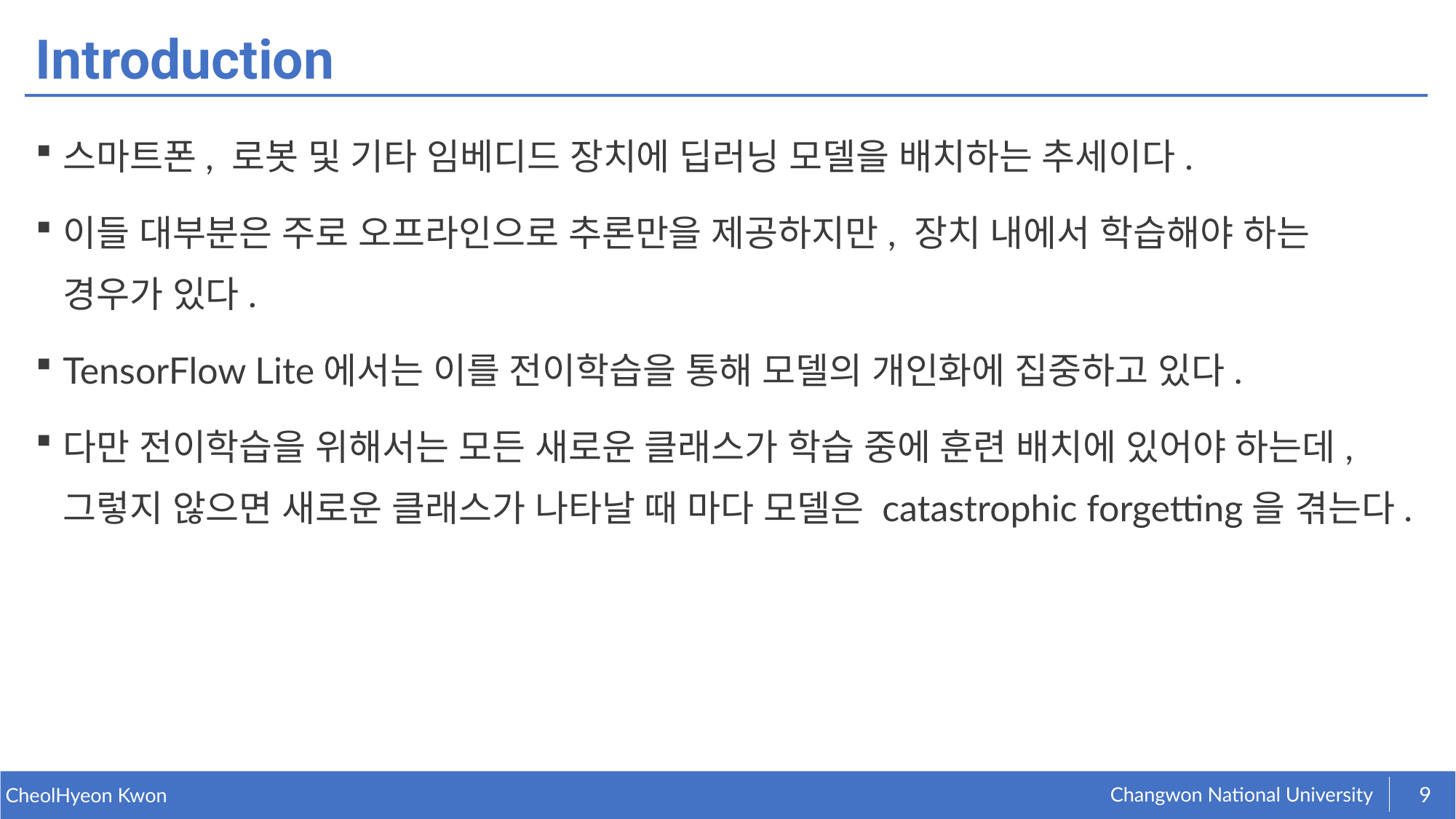

# Introduction
스마트폰, 로봇 및 기타 임베디드 장치에 딥러닝 모델을 배치하는 추세이다.
이들 대부분은 주로 오프라인으로 추론만을 제공하지만, 장치 내에서 학습해야 하는 경우가 있다.
TensorFlow Lite에서는 이를 전이학습을 통해 모델의 개인화에 집중하고 있다.
다만 전이학습을 위해서는 모든 새로운 클래스가 학습 중에 훈련 배치에 있어야 하는데, 그렇지 않으면 새로운 클래스가 나타날 때 마다 모델은 catastrophic forgetting을 겪는다.
9